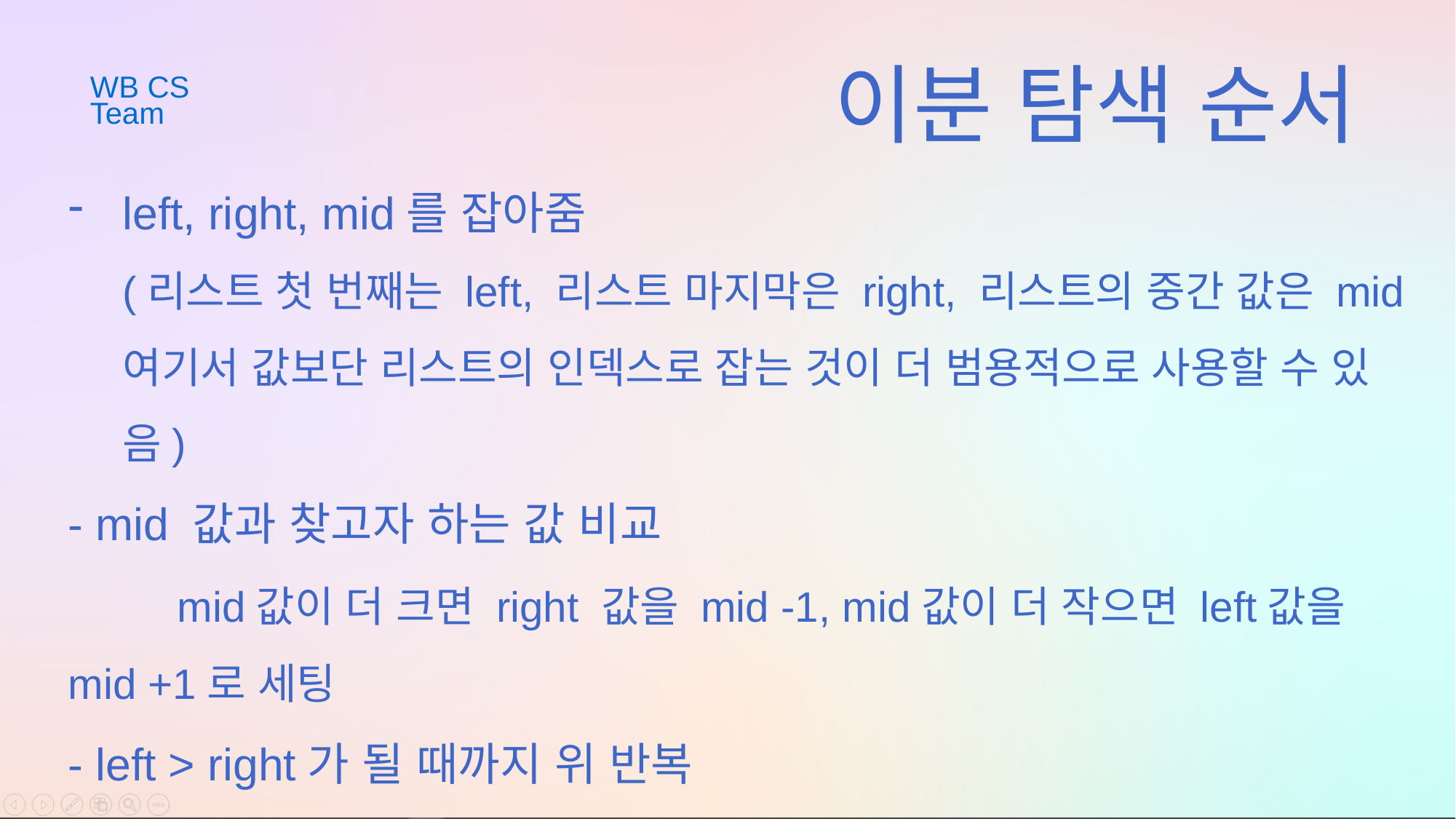

WB CS Team
이분 탐색 순서
left, right, mid를 잡아줌
(리스트 첫 번째는 left, 리스트 마지막은 right, 리스트의 중간 값은 mid
여기서 값보단 리스트의 인덱스로 잡는 것이 더 범용적으로 사용할 수 있음)
- mid 값과 찾고자 하는 값 비교
	mid값이 더 크면 right 값을 mid -1, mid값이 더 작으면 left값을 mid +1로 세팅
- left > right가 될 때까지 위 반복